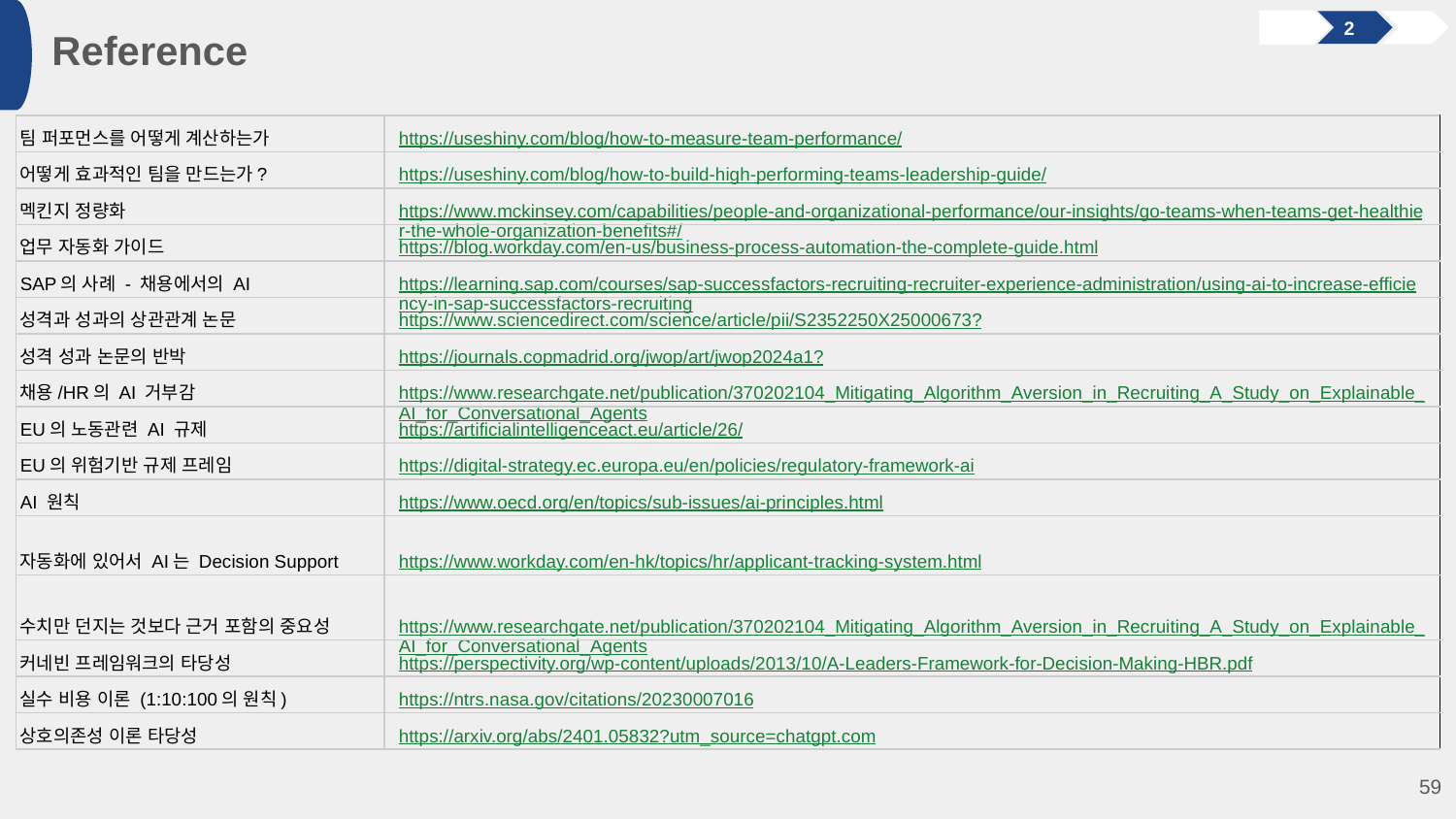

Reference
2

| 팀 퍼포먼스를 어떻게 계산하는가 | https://useshiny.com/blog/how-to-measure-team-performance/ |
| --- | --- |
| 어떻게 효과적인 팀을 만드는가? | https://useshiny.com/blog/how-to-build-high-performing-teams-leadership-guide/ |
| 멕킨지 정량화 | https://www.mckinsey.com/capabilities/people-and-organizational-performance/our-insights/go-teams-when-teams-get-healthier-the-whole-organization-benefits#/ |
| 업무 자동화 가이드 | https://blog.workday.com/en-us/business-process-automation-the-complete-guide.html |
| SAP의 사례 - 채용에서의 AI | https://learning.sap.com/courses/sap-successfactors-recruiting-recruiter-experience-administration/using-ai-to-increase-efficiency-in-sap-successfactors-recruiting |
| 성격과 성과의 상관관계 논문 | https://www.sciencedirect.com/science/article/pii/S2352250X25000673? |
| 성격 성과 논문의 반박 | https://journals.copmadrid.org/jwop/art/jwop2024a1? |
| 채용/HR의 AI 거부감 | https://www.researchgate.net/publication/370202104\_Mitigating\_Algorithm\_Aversion\_in\_Recruiting\_A\_Study\_on\_Explainable\_AI\_for\_Conversational\_Agents |
| EU의 노동관련 AI 규제 | https://artificialintelligenceact.eu/article/26/ |
| EU의 위험기반 규제 프레임 | https://digital-strategy.ec.europa.eu/en/policies/regulatory-framework-ai |
| AI 원칙 | https://www.oecd.org/en/topics/sub-issues/ai-principles.html |
| 자동화에 있어서 AI는 Decision Support | https://www.workday.com/en-hk/topics/hr/applicant-tracking-system.html |
| 수치만 던지는 것보다 근거 포함의 중요성 | https://www.researchgate.net/publication/370202104\_Mitigating\_Algorithm\_Aversion\_in\_Recruiting\_A\_Study\_on\_Explainable\_AI\_for\_Conversational\_Agents |
| 커네빈 프레임워크의 타당성 | https://perspectivity.org/wp-content/uploads/2013/10/A-Leaders-Framework-for-Decision-Making-HBR.pdf |
| 실수 비용 이론 (1:10:100의 원칙) | https://ntrs.nasa.gov/citations/20230007016 |
| 상호의존성 이론 타당성 | https://arxiv.org/abs/2401.05832?utm\_source=chatgpt.com |
59